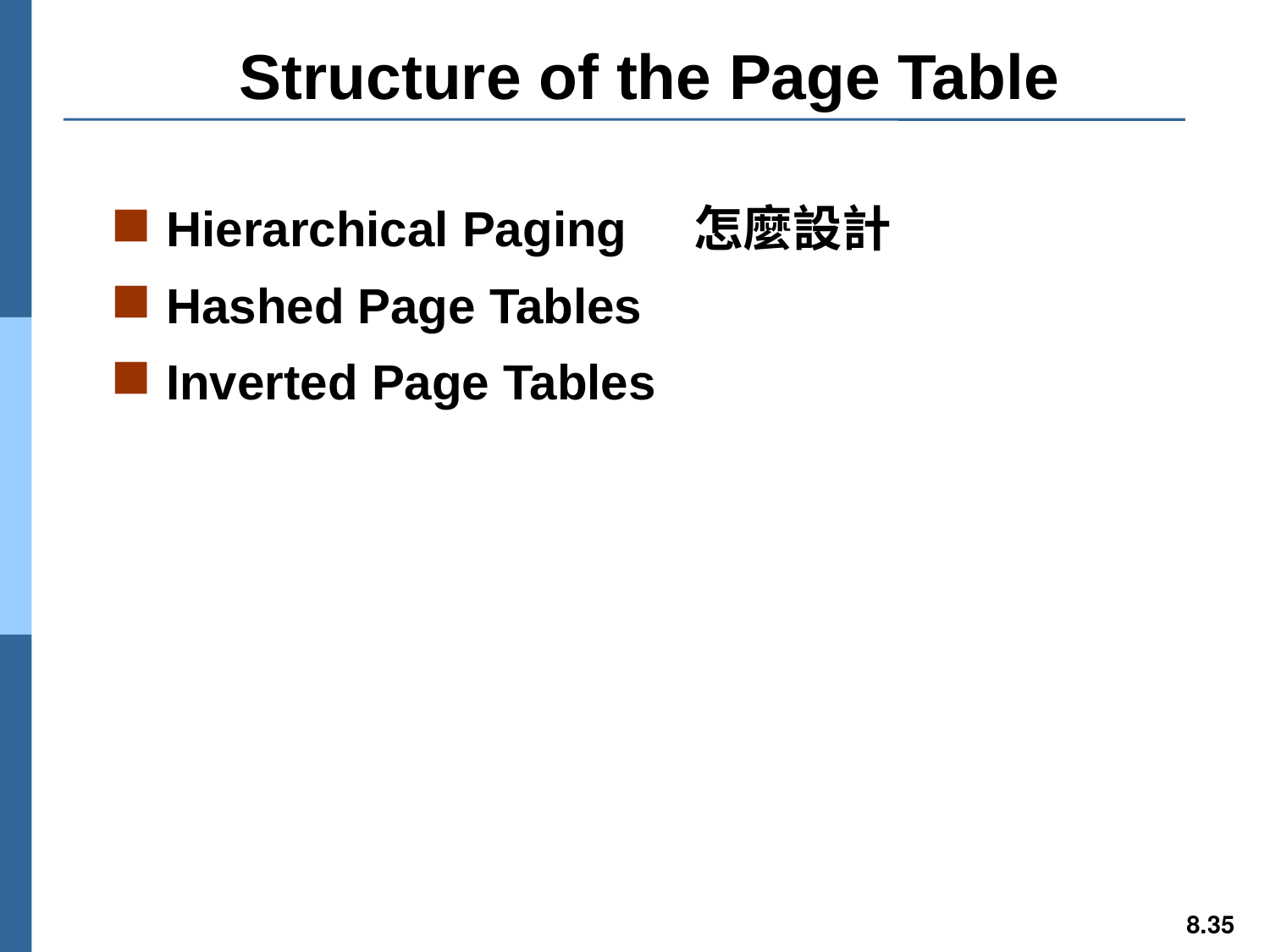

# Structure of the Page Table
Hierarchical Paging    怎麼設計
Hashed Page Tables
Inverted Page Tables